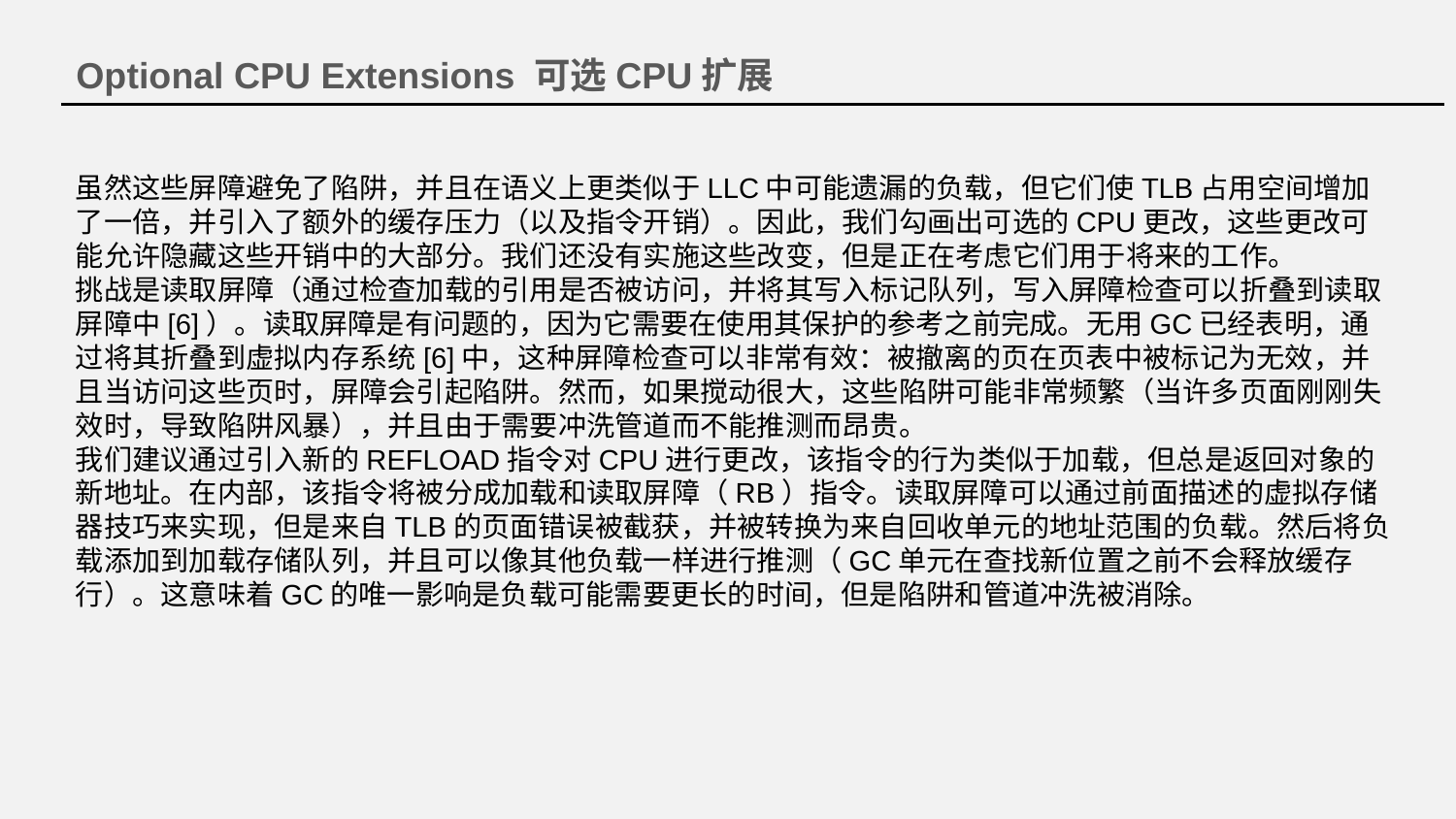

Optional CPU Extensions 可选CPU扩展
虽然这些屏障避免了陷阱，并且在语义上更类似于LLC中可能遗漏的负载，但它们使TLB占用空间增加了一倍，并引入了额外的缓存压力（以及指令开销）。因此，我们勾画出可选的CPU更改，这些更改可能允许隐藏这些开销中的大部分。我们还没有实施这些改变，但是正在考虑它们用于将来的工作。 
挑战是读取屏障（通过检查加载的引用是否被访问，并将其写入标记队列，写入屏障检查可以折叠到读取屏障中[6]）。读取屏障是有问题的，因为它需要在使用其保护的参考之前完成。无用GC已经表明，通过将其折叠到虚拟内存系统[6]中，这种屏障检查可以非常有效：被撤离的页在页表中被标记为无效，并且当访问这些页时，屏障会引起陷阱。然而，如果搅动很大，这些陷阱可能非常频繁（当许多页面刚刚失效时，导致陷阱风暴），并且由于需要冲洗管道而不能推测而昂贵。 
我们建议通过引入新的REFLOAD指令对CPU进行更改，该指令的行为类似于加载，但总是返回对象的新地址。在内部，该指令将被分成加载和读取屏障（RB）指令。读取屏障可以通过前面描述的虚拟存储器技巧来实现，但是来自TLB的页面错误被截获，并被转换为来自回收单元的地址范围的负载。然后将负载添加到加载存储队列，并且可以像其他负载一样进行推测（GC单元在查找新位置之前不会释放缓存行）。这意味着GC的唯一影响是负载可能需要更长的时间，但是陷阱和管道冲洗被消除。